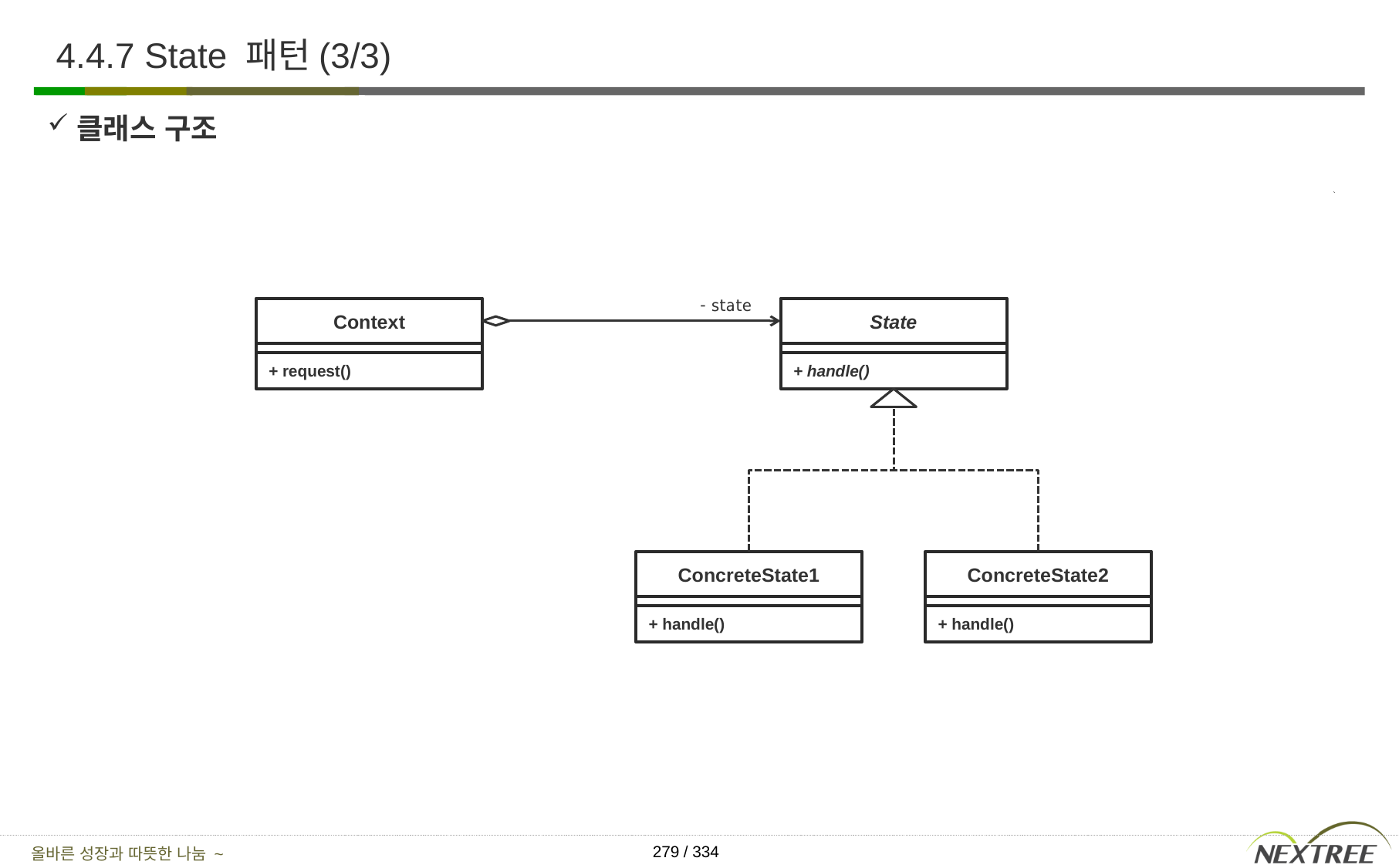

# 4.4.7 State 패턴(3/3)
클래스 구조
- state
Context
State

+ request()
+ handle()

ConcreteState2
ConcreteState1

+ handle()
+ handle()